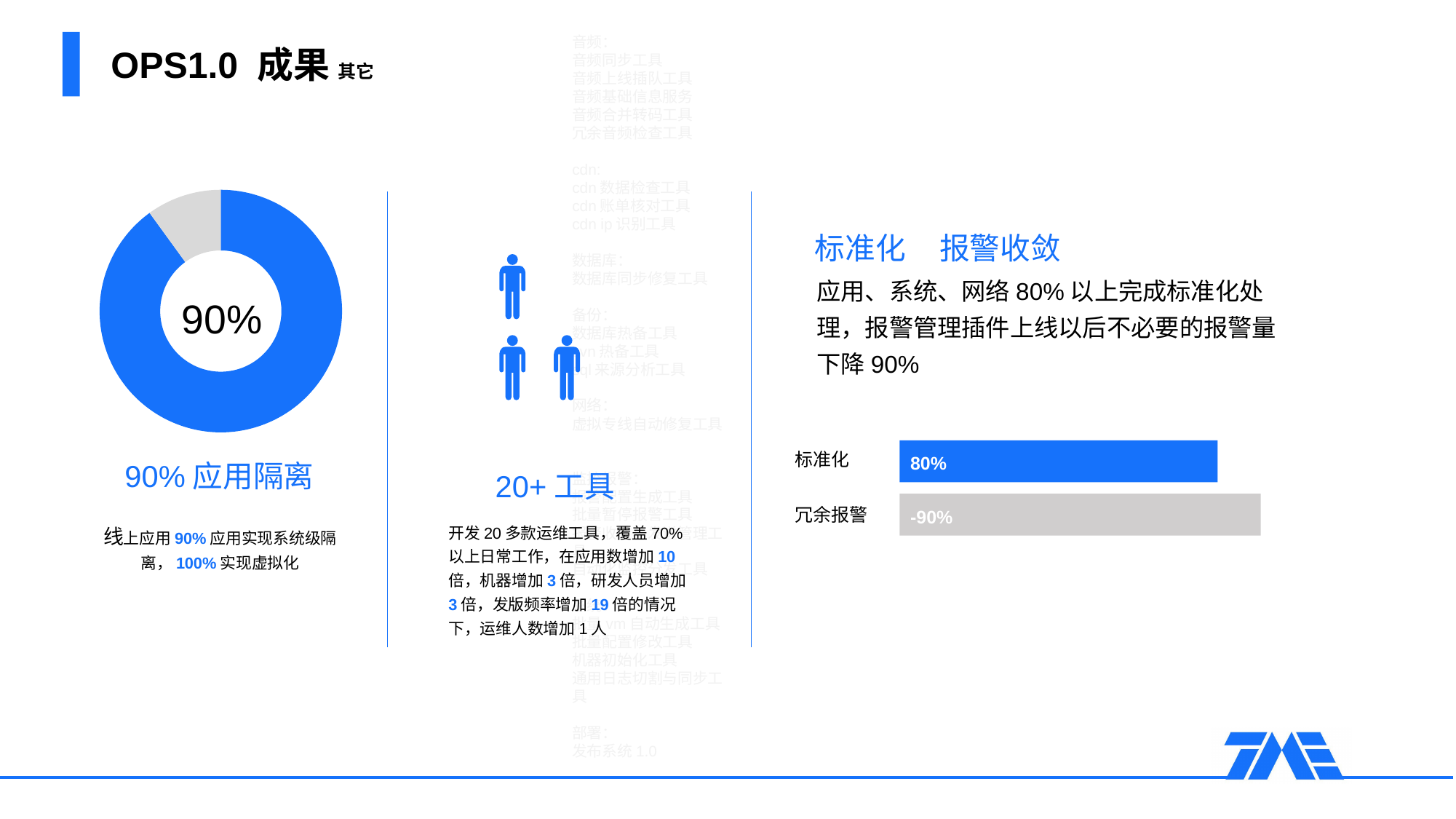

音频：
音频同步工具
音频上线插队工具
音频基础信息服务
音频合并转码工具
冗余音频检查工具

cdn:
cdn数据检查工具
cdn账单核对工具
cdn ip识别工具

数据库：
数据库同步修复工具

备份：
数据库热备工具
svn热备工具
sql来源分析工具

网络：
虚拟专线自动修复工具

监控报警：
报警配置生成工具
批量暂停报警工具
报警收敛与发送管理工具
自动化监控分发工具

系统：
批量vm自动生成工具
批量配置修改工具
机器初始化工具
通用日志切割与同步工具

部署：
发布系统1.0
# OPS1.0 成果 其它

### Chart

| Category | Sales |
|---|---|
| 1st Qtr | 9.0 |
| 2nd Qtr | 1.0 |
标准化     报警收敛
应用、系统、网络80%以上完成标准化处理，报警管理插件上线以后不必要的报警量下降90%

90%

80%
标准化
90%应用隔离
20+工具

-90%
冗余报警
线上应用90%应用实现系统级隔离，100%实现虚拟化
开发20多款运维工具，覆盖70%以上日常工作，在应用数增加10倍，机器增加3倍，研发人员增加3倍，发版频率增加19倍的情况下，运维人数增加1人